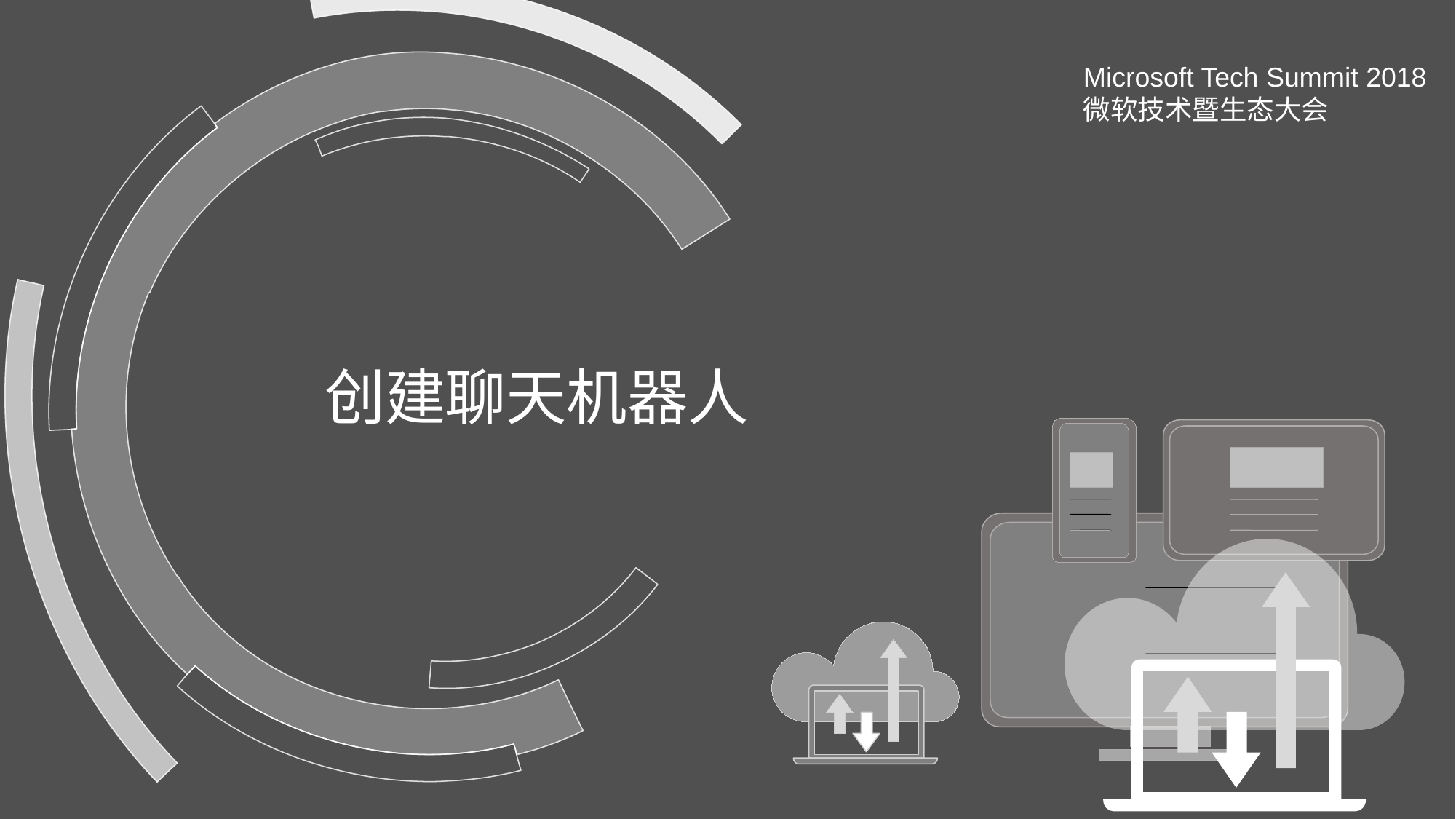

Microsoft Tech Summit 2018
微软技术暨生态大会
# 创建聊天机器人